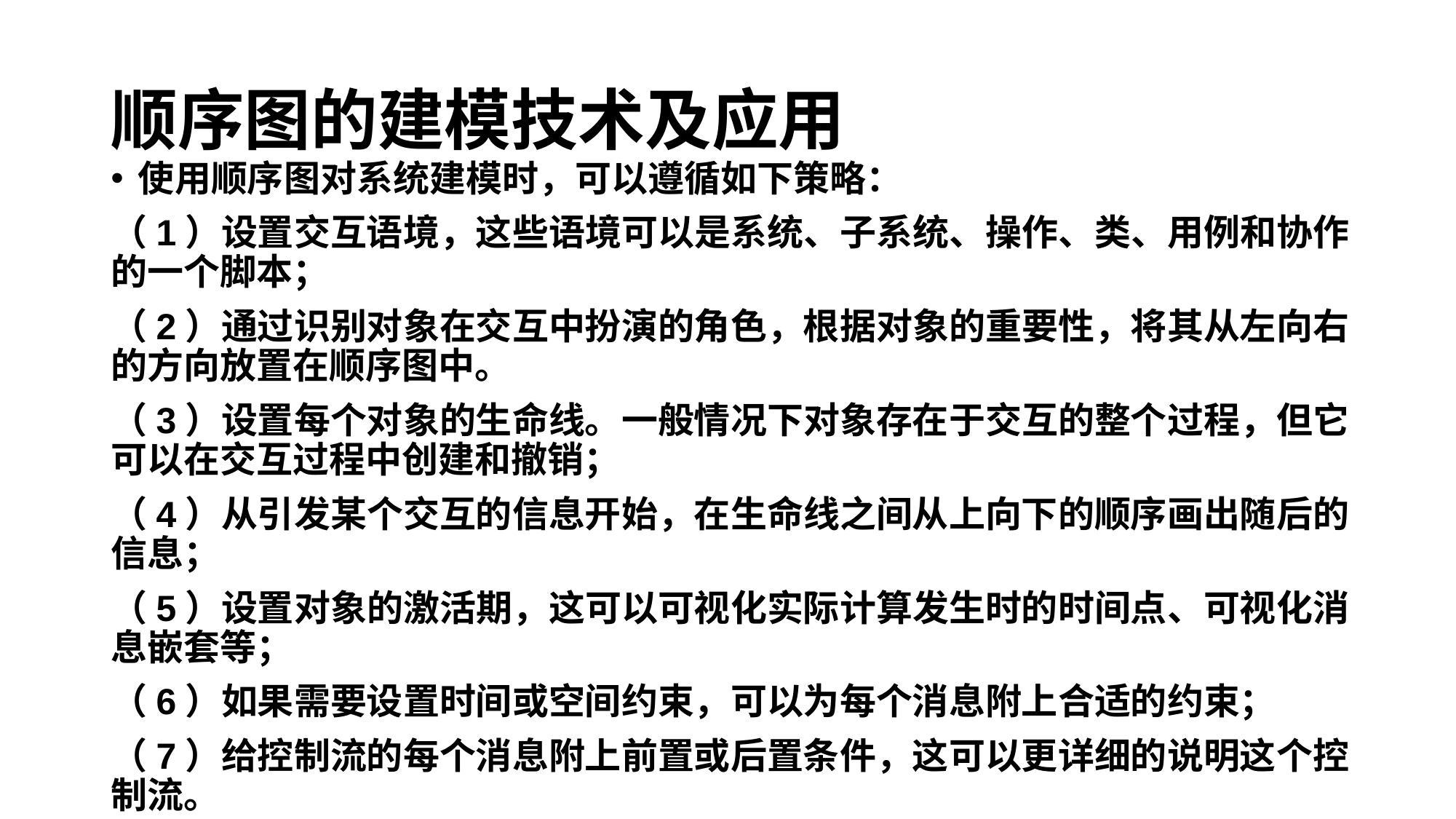

# 顺序图的建模技术及应用
使用顺序图对系统建模时，可以遵循如下策略：
（1）设置交互语境，这些语境可以是系统、子系统、操作、类、用例和协作的一个脚本；
（2）通过识别对象在交互中扮演的角色，根据对象的重要性，将其从左向右的方向放置在顺序图中。
（3）设置每个对象的生命线。一般情况下对象存在于交互的整个过程，但它可以在交互过程中创建和撤销；
（4）从引发某个交互的信息开始，在生命线之间从上向下的顺序画出随后的信息；
（5）设置对象的激活期，这可以可视化实际计算发生时的时间点、可视化消息嵌套等；
（6）如果需要设置时间或空间约束，可以为每个消息附上合适的约束；
（7）给控制流的每个消息附上前置或后置条件，这可以更详细的说明这个控制流。